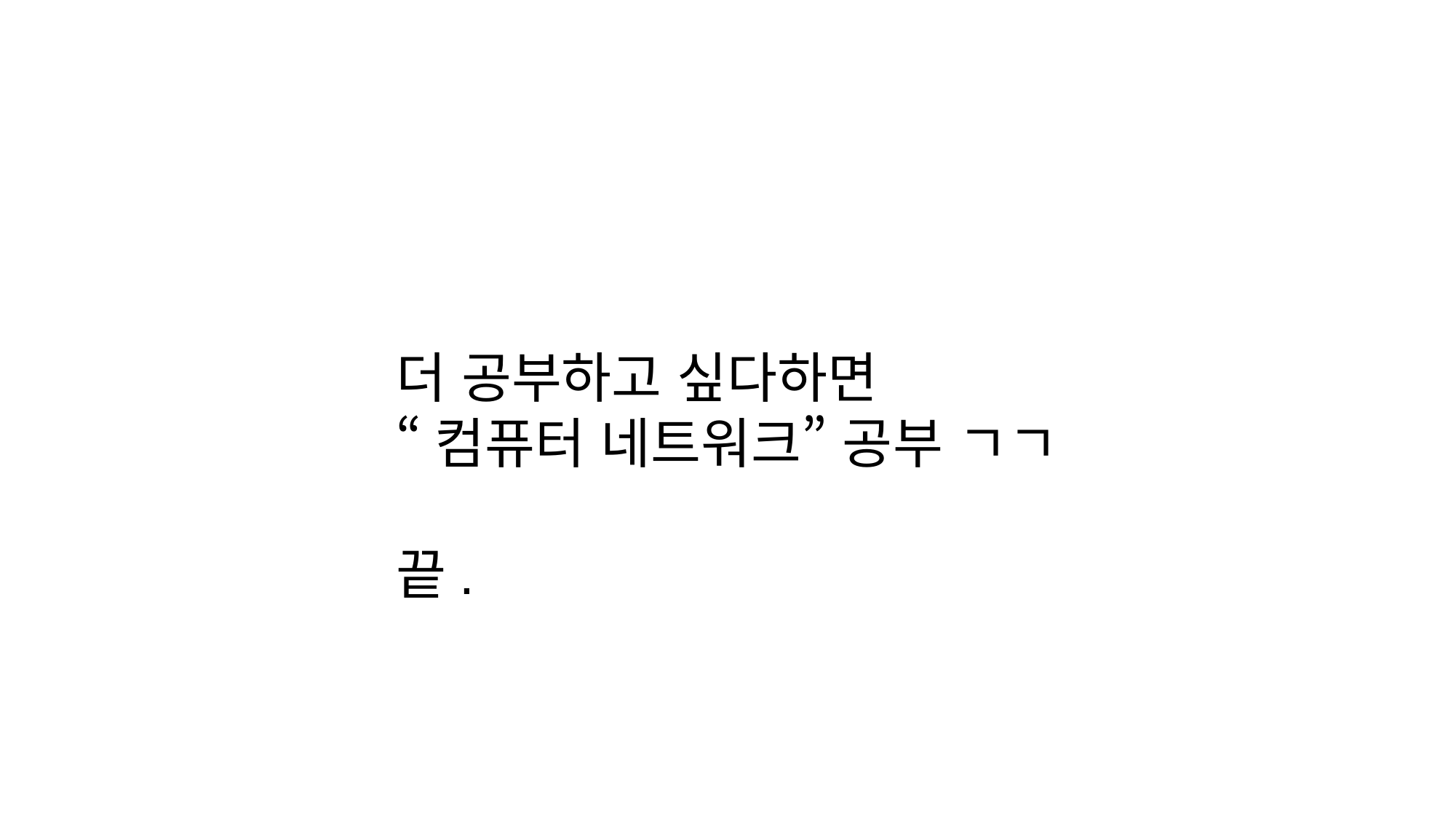

더 공부하고 싶다하면
“컴퓨터 네트워크” 공부 ㄱㄱ

끝.